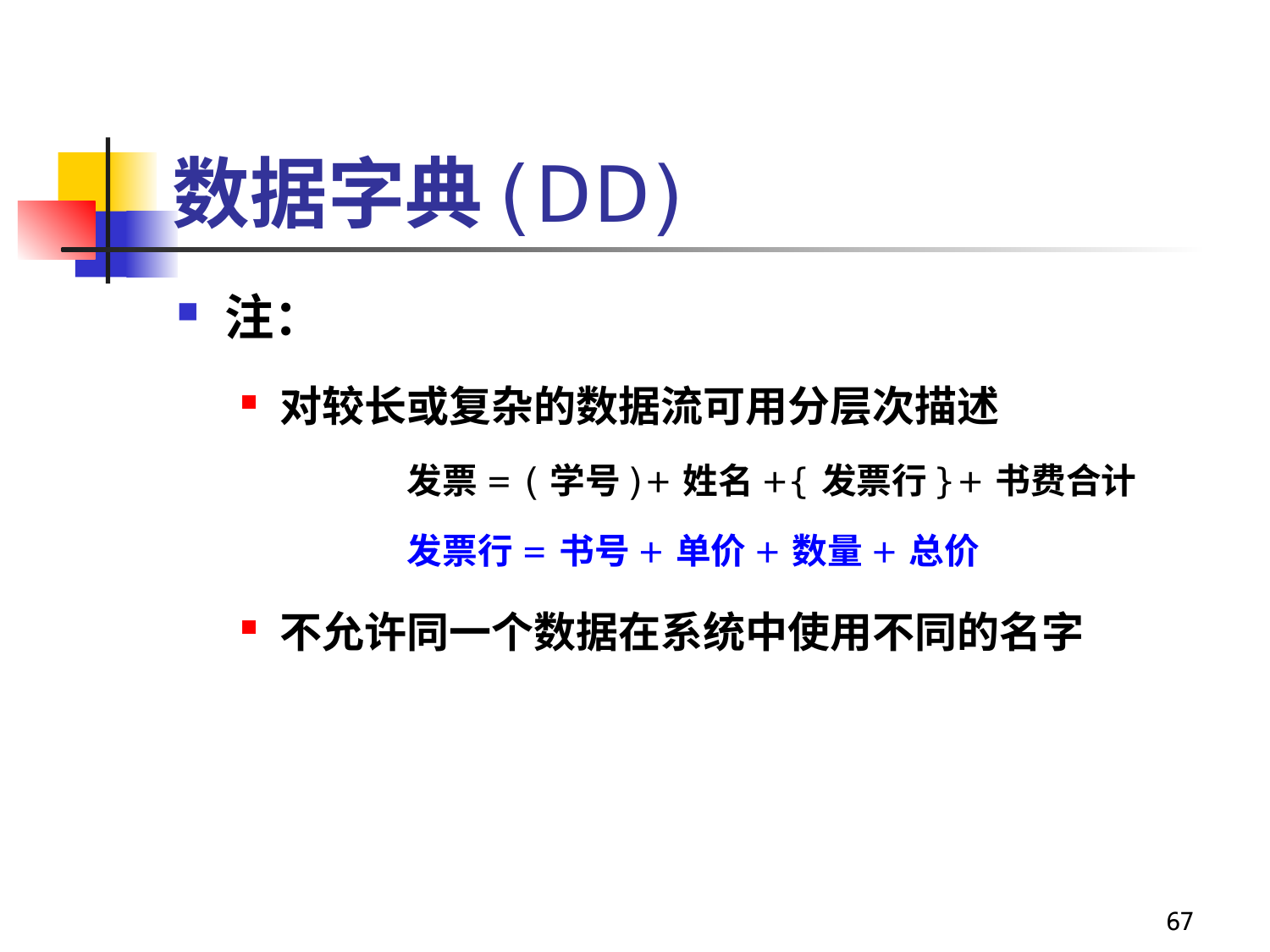

# 数据字典(DD)
注：
对较长或复杂的数据流可用分层次描述
		发票= (学号)+姓名+{发票行}+书费合计
		发票行=书号+单价+数量+总价
不允许同一个数据在系统中使用不同的名字

67